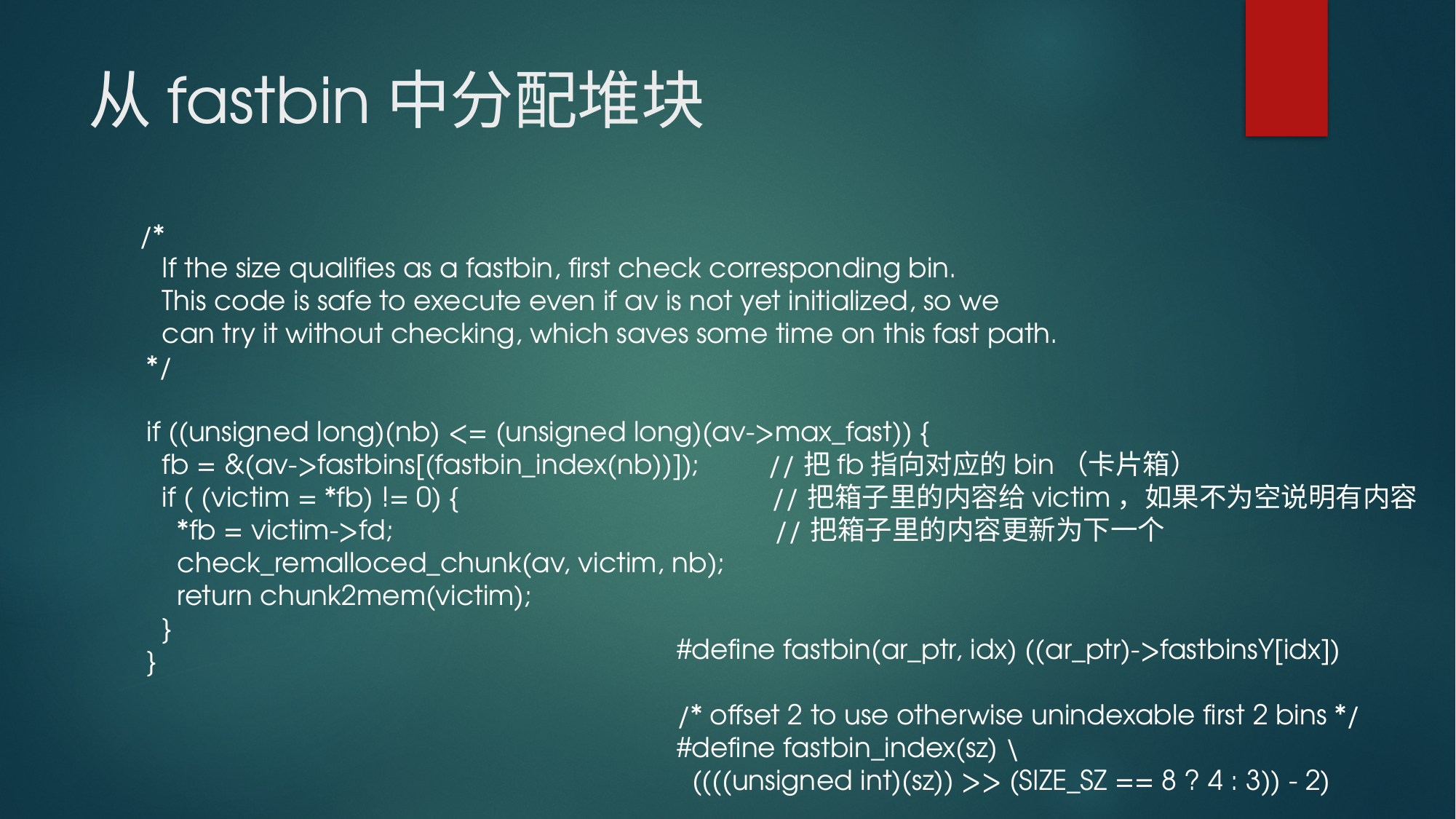

# 从fastbin中分配堆块
 /*
    If the size qualifies as a fastbin, first check corresponding bin.
    This code is safe to execute even if av is not yet initialized, so we
    can try it without checking, which saves some time on this fast path.
  */

  if ((unsigned long)(nb) <= (unsigned long)(av->max_fast)) {
    fb = &(av->fastbins[(fastbin_index(nb))]);         //把fb指向对应的bin（卡片箱）
    if ( (victim = *fb) != 0) {                                         //把箱子里的内容给victim，如果不为空说明有内容
      *fb = victim->fd;                                                  //把箱子里的内容更新为下一个
      check_remalloced_chunk(av, victim, nb);
      return chunk2mem(victim);
    }
  }
#define fastbin(ar_ptr, idx) ((ar_ptr)->fastbinsY[idx])

/* offset 2 to use otherwise unindexable first 2 bins */
#define fastbin_index(sz) \
  ((((unsigned int)(sz)) >> (SIZE_SZ == 8 ? 4 : 3)) - 2)